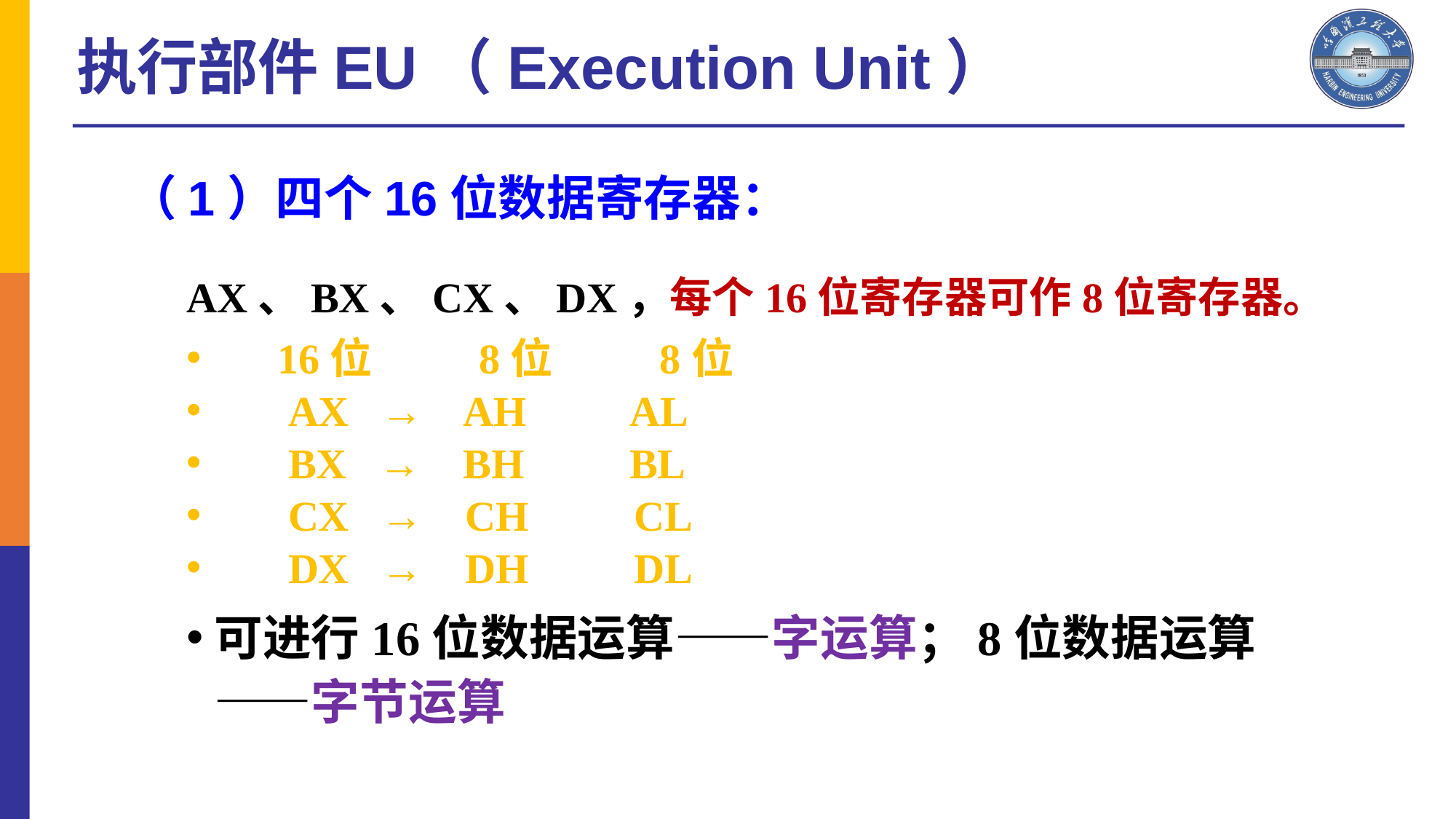

执行部件EU（Execution Unit）
（1）四个16位数据寄存器：
AX、BX、CX、DX，每个16位寄存器可作8位寄存器。
      16位          8位          8位
       AX   →    AH          AL
       BX   →    BH          BL
       CX   →    CH          CL
       DX   →    DH          DL
可进行16位数据运算——字运算；8位数据运算——字节运算